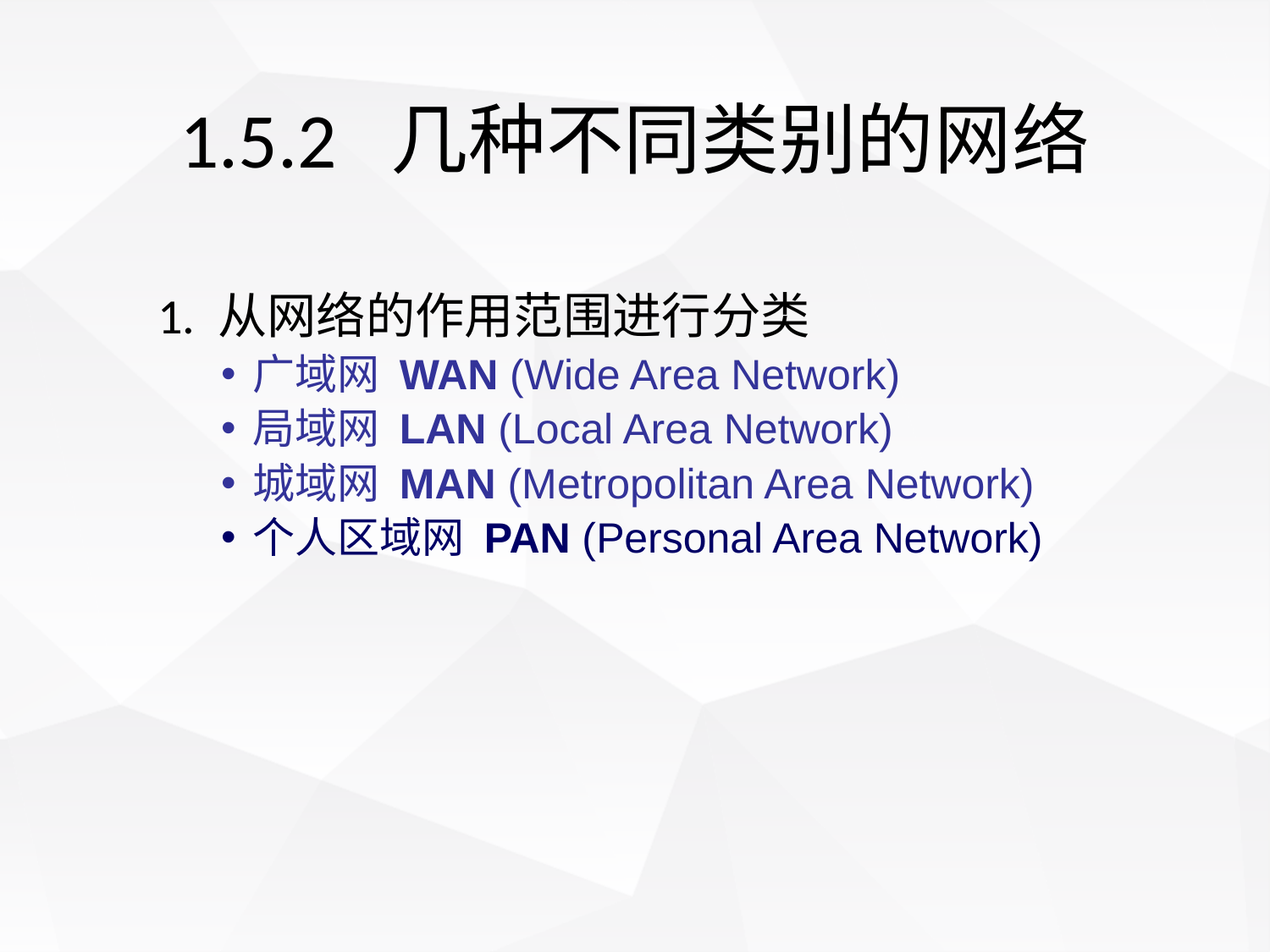

# 1.5.2  几种不同类别的网络
1. 从网络的作用范围进行分类
广域网 WAN (Wide Area Network)
局域网 LAN (Local Area Network)
城域网 MAN (Metropolitan Area Network)
个人区域网 PAN (Personal Area Network)